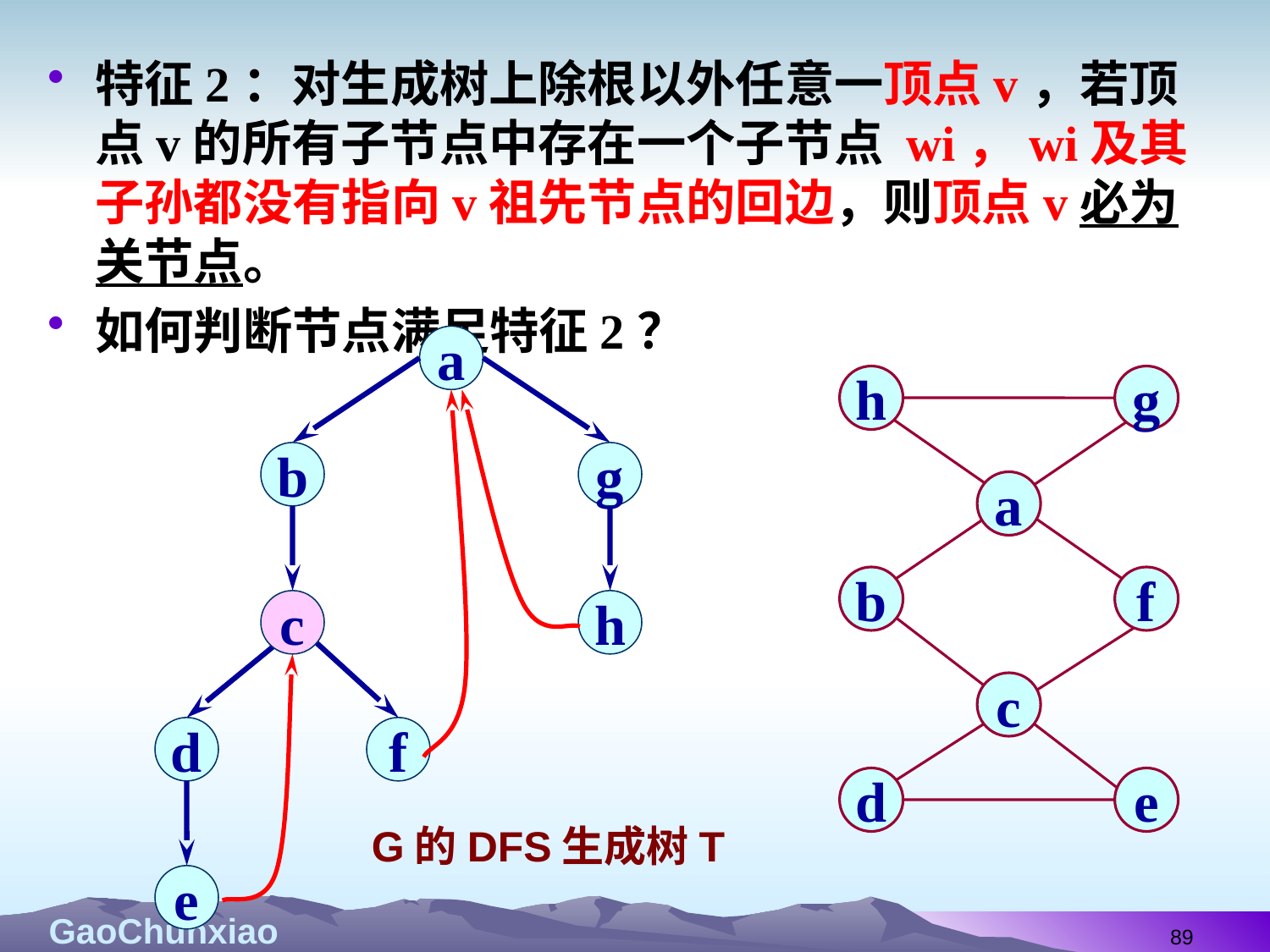

特征2：对生成树上除根以外任意一顶点v，若顶点v的所有子节点中存在一个子节点 wi，wi及其子孙都没有指向v祖先节点的回边，则顶点v必为关节点。
如何判断节点满足特征2？
a

b
g

c
h

d
f

e
h
g

a
b
f

c
d
e

G的DFS生成树T
89